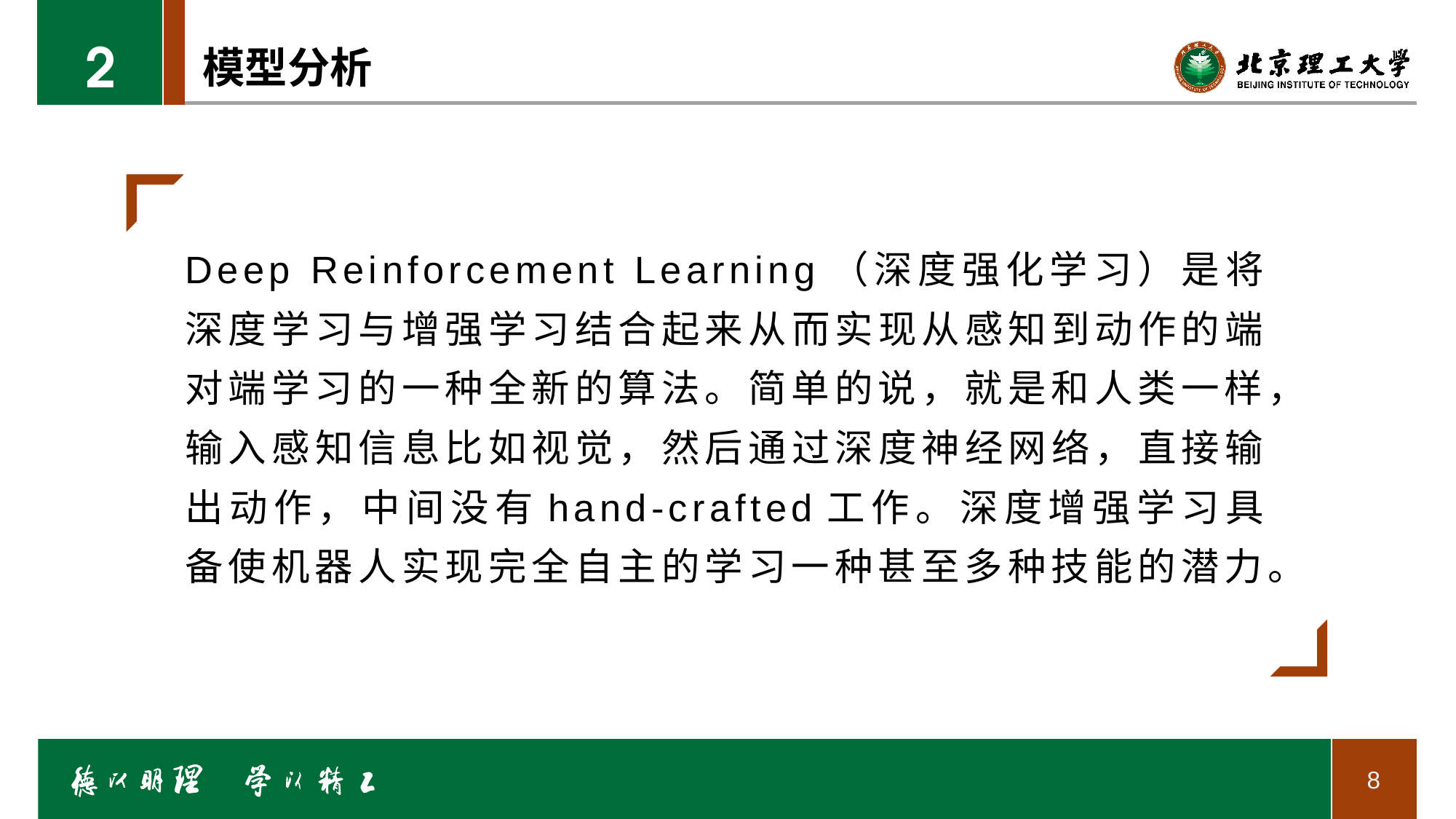

2
# 模型分析

Deep Reinforcement Learning（深度强化学习）是将深度学习与增强学习结合起来从而实现从感知到动作的端对端学习的一种全新的算法。简单的说，就是和人类一样，输入感知信息比如视觉，然后通过深度神经网络，直接输出动作，中间没有hand-crafted工作。深度增强学习具备使机器人实现完全自主的学习一种甚至多种技能的潜力。